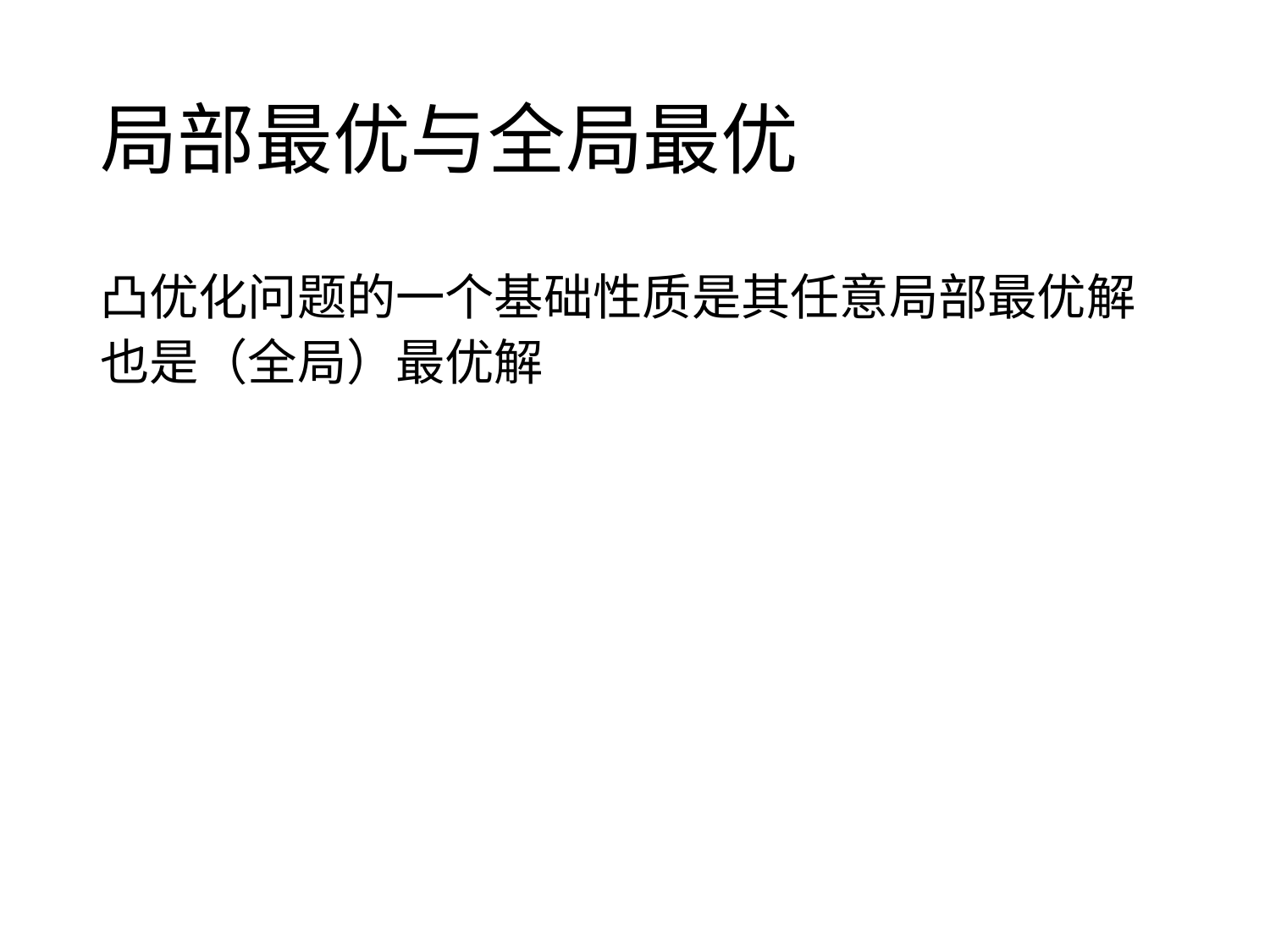

# 局部最优与全局最优
凸优化问题的一个基础性质是其任意局部最优解也是（全局）最优解
25